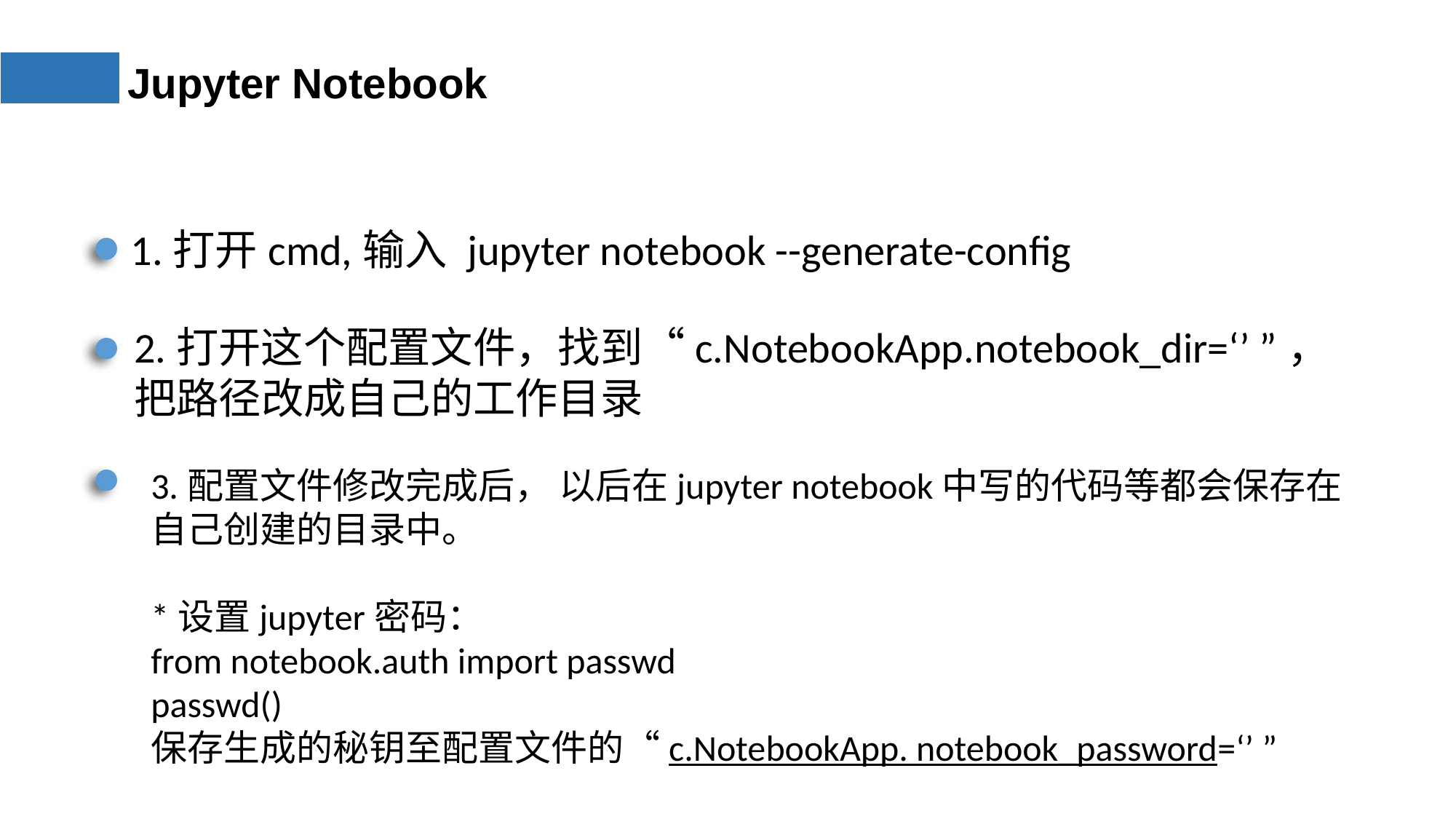

Jupyter Notebook

1.打开cmd,输入 jupyter notebook --generate-config

2.打开这个配置文件，找到“c.NotebookApp.notebook_dir=‘’ ”，
把路径改成自己的工作目录

3.配置文件修改完成后， 以后在jupyter notebook中写的代码等都会保存在
自己创建的目录中。

*设置jupyter密码：
from notebook.auth import passwd
passwd()
保存生成的秘钥至配置文件的“c.NotebookApp. notebook_password=‘’ ”